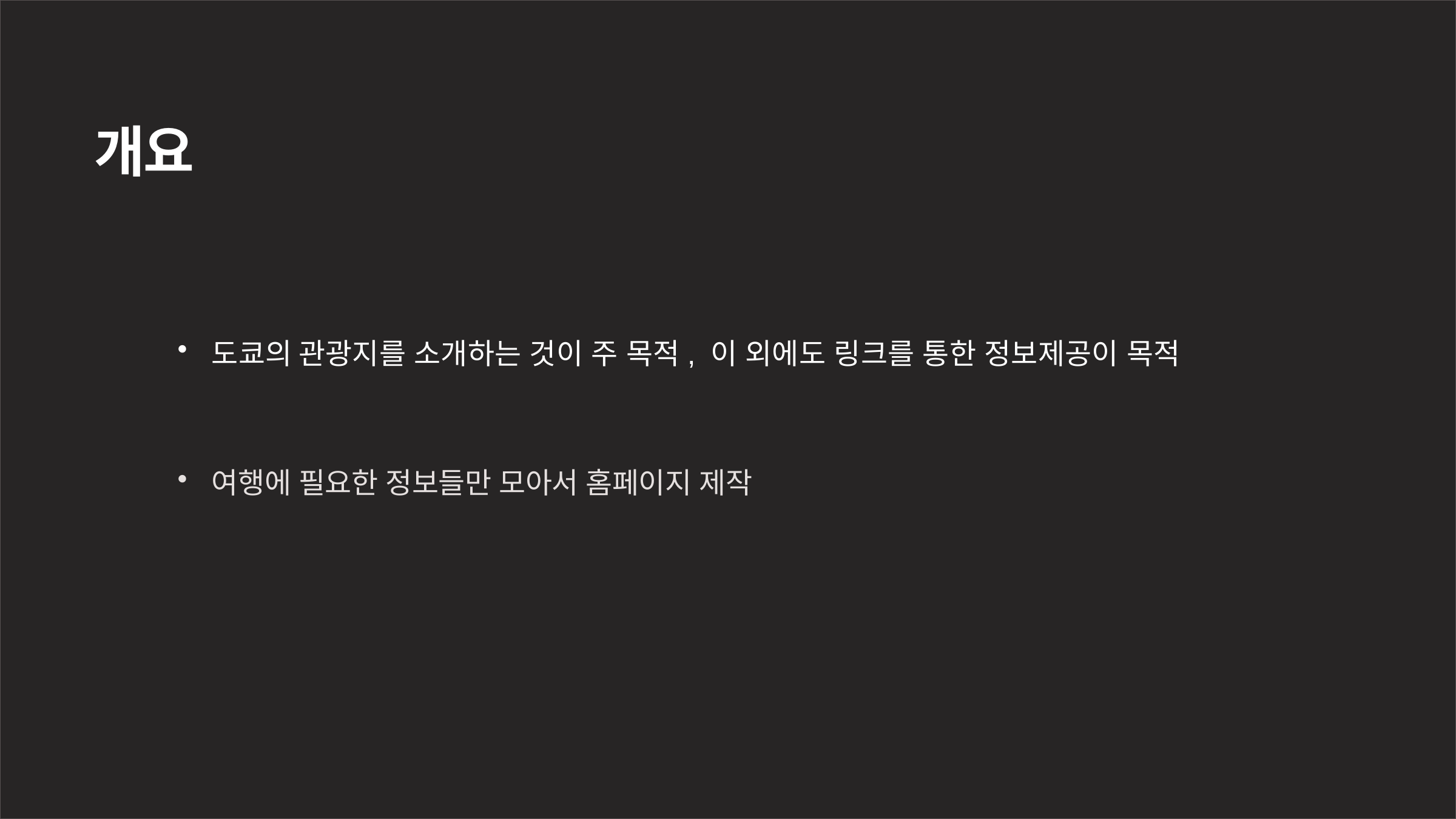

개요
도쿄의 관광지를 소개하는 것이 주 목적, 이 외에도 링크를 통한 정보제공이 목적
여행에 필요한 정보들만 모아서 홈페이지 제작